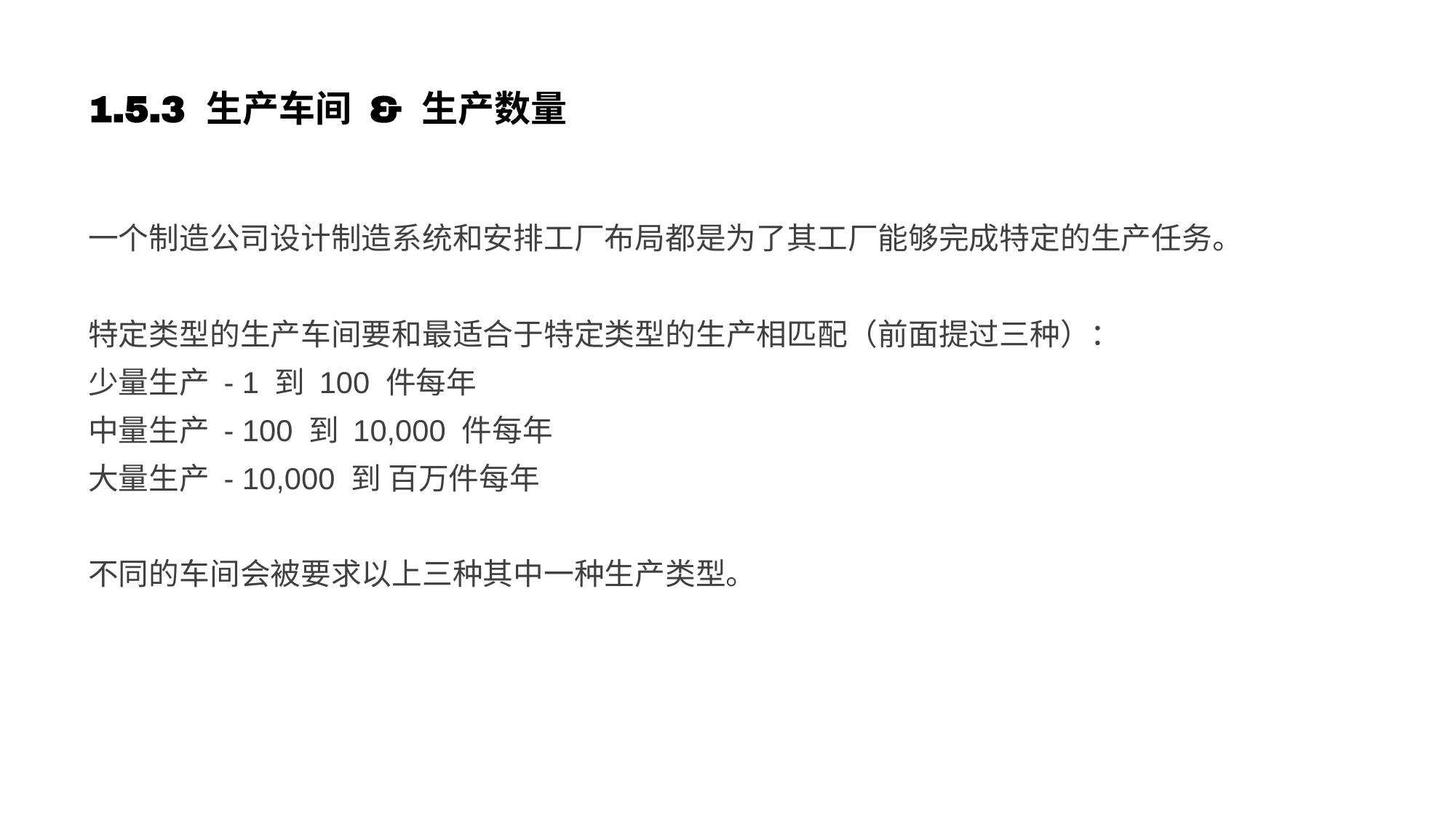

# 1.5.3 生产车间 & 生产数量
一个制造公司设计制造系统和安排工厂布局都是为了其工厂能够完成特定的生产任务。

特定类型的生产车间要和最适合于特定类型的生产相匹配（前面提过三种）：
少量生产 - 1 到 100 件每年
中量生产 - 100 到 10,000 件每年
大量生产 - 10,000 到 百万件每年

不同的车间会被要求以上三种其中一种生产类型。